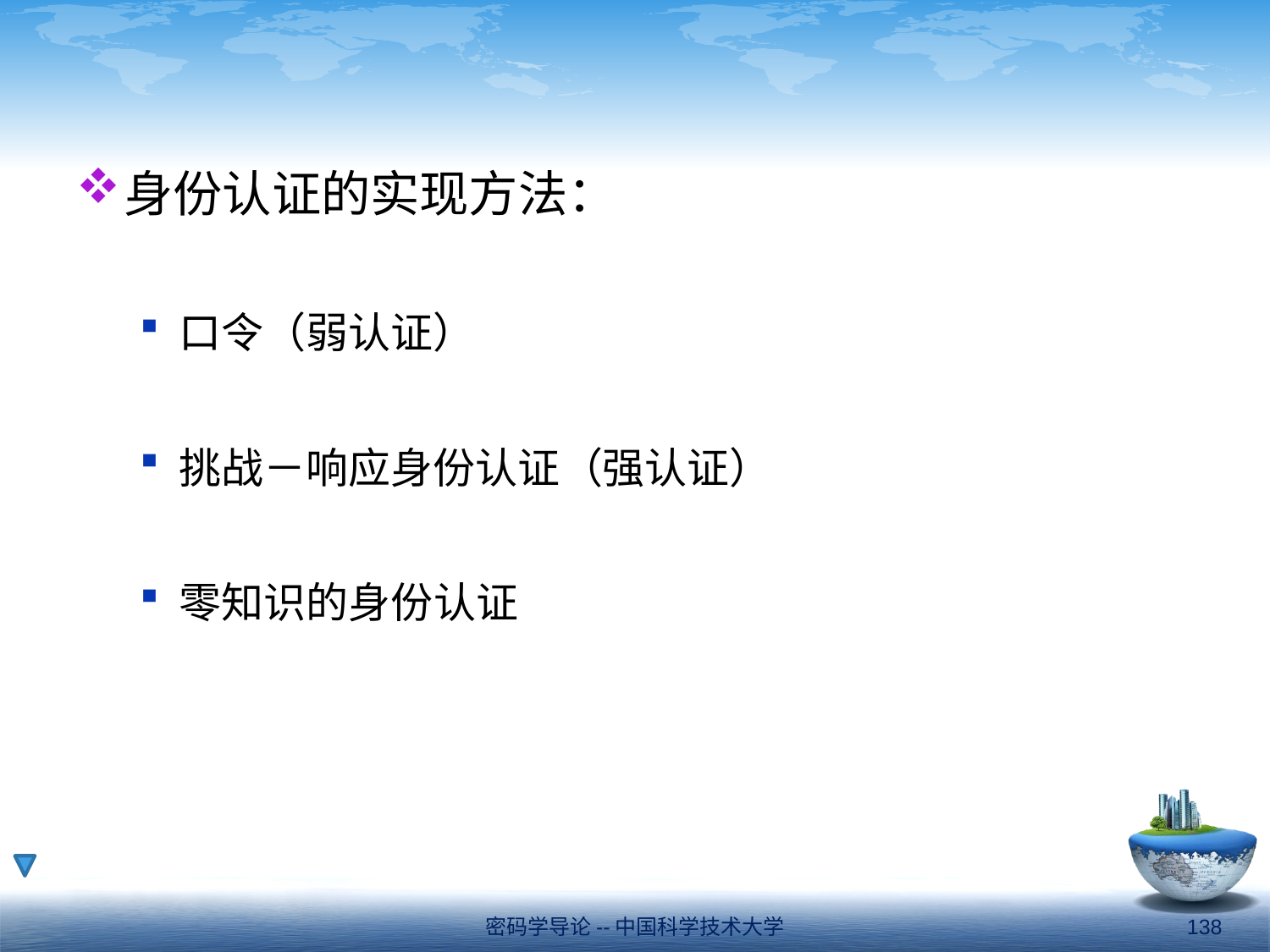

#
身份认证的实现方法：

口令（弱认证）

挑战－响应身份认证（强认证）

零知识的身份认证

密码学导论--中国科学技术大学
138